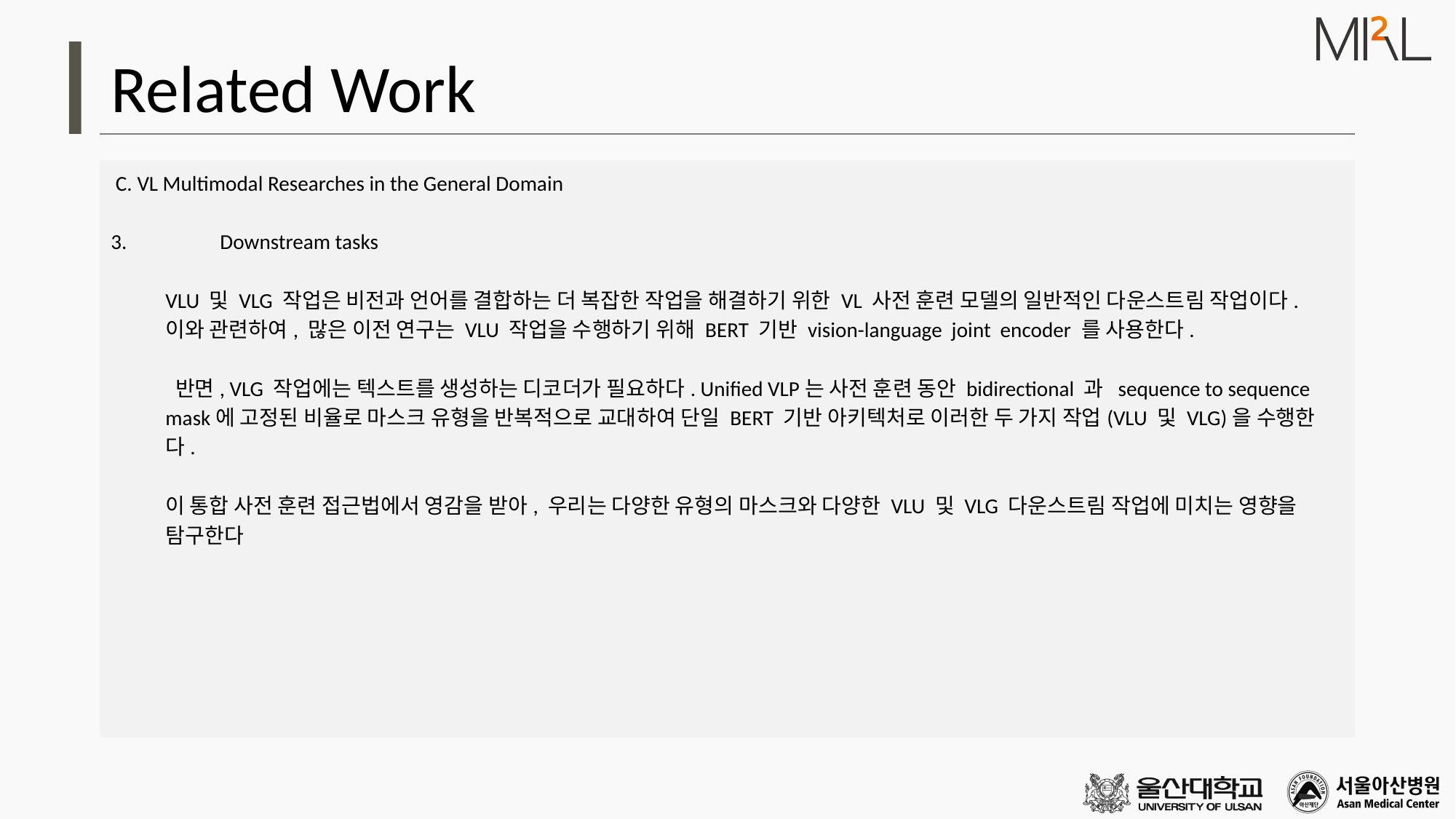

# Related Work
 C. VL Multimodal Researches in the General Domain

3.	Downstream tasks

VLU 및 VLG 작업은 비전과 언어를 결합하는 더 복잡한 작업을 해결하기 위한 VL 사전 훈련 모델의 일반적인 다운스트림 작업이다. 이와 관련하여, 많은 이전 연구는 VLU 작업을 수행하기 위해 BERT 기반 vision-language  joint  encoder 를 사용한다.

 반면, VLG 작업에는 텍스트를 생성하는 디코더가 필요하다. Unified VLP는 사전 훈련 동안 bidirectional 과  sequence to sequence mask에 고정된 비율로 마스크 유형을 반복적으로 교대하여 단일 BERT 기반 아키텍처로 이러한 두 가지 작업(VLU 및 VLG)을 수행한다.

이 통합 사전 훈련 접근법에서 영감을 받아, 우리는 다양한 유형의 마스크와 다양한 VLU 및 VLG 다운스트림 작업에 미치는 영향을 탐구한다